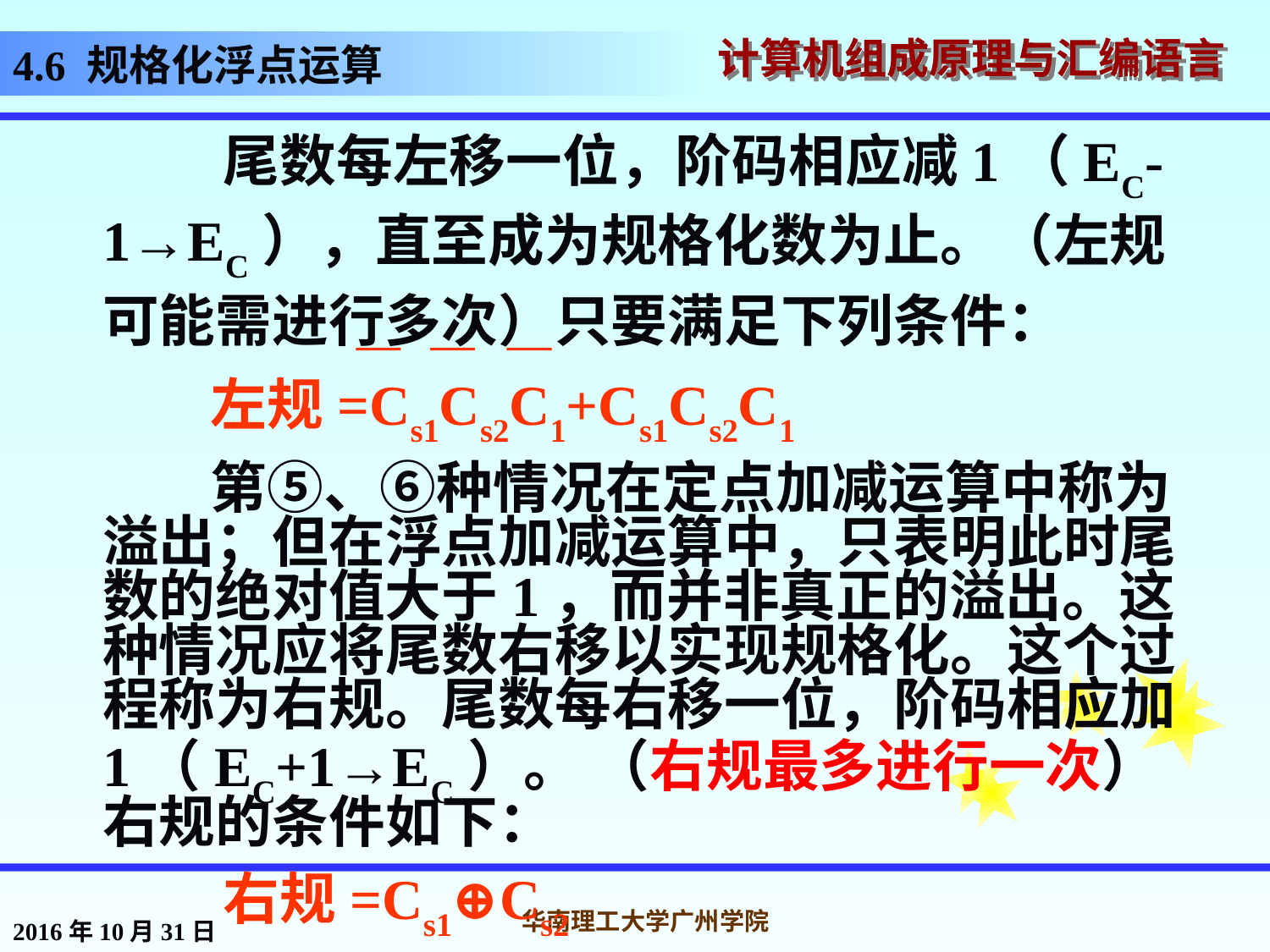

# 4.6 规格化浮点运算
            尾数每左移一位，阶码相应减1（EC-1→EC），直至成为规格化数为止。（左规可能需进行多次）只要满足下列条件：
           左规=Cs1Cs2C1+Cs1Cs2C1
           第⑤、⑥种情况在定点加减运算中称为溢出；但在浮点加减运算中，只表明此时尾数的绝对值大于1，而并非真正的溢出。这种情况应将尾数右移以实现规格化。这个过程称为右规。尾数每右移一位，阶码相应加1（EC+1→EC）。 （右规最多进行一次）右规的条件如下：
            右规=Cs1⊕Cs2

2016年10月31日
华南理工大学广州学院